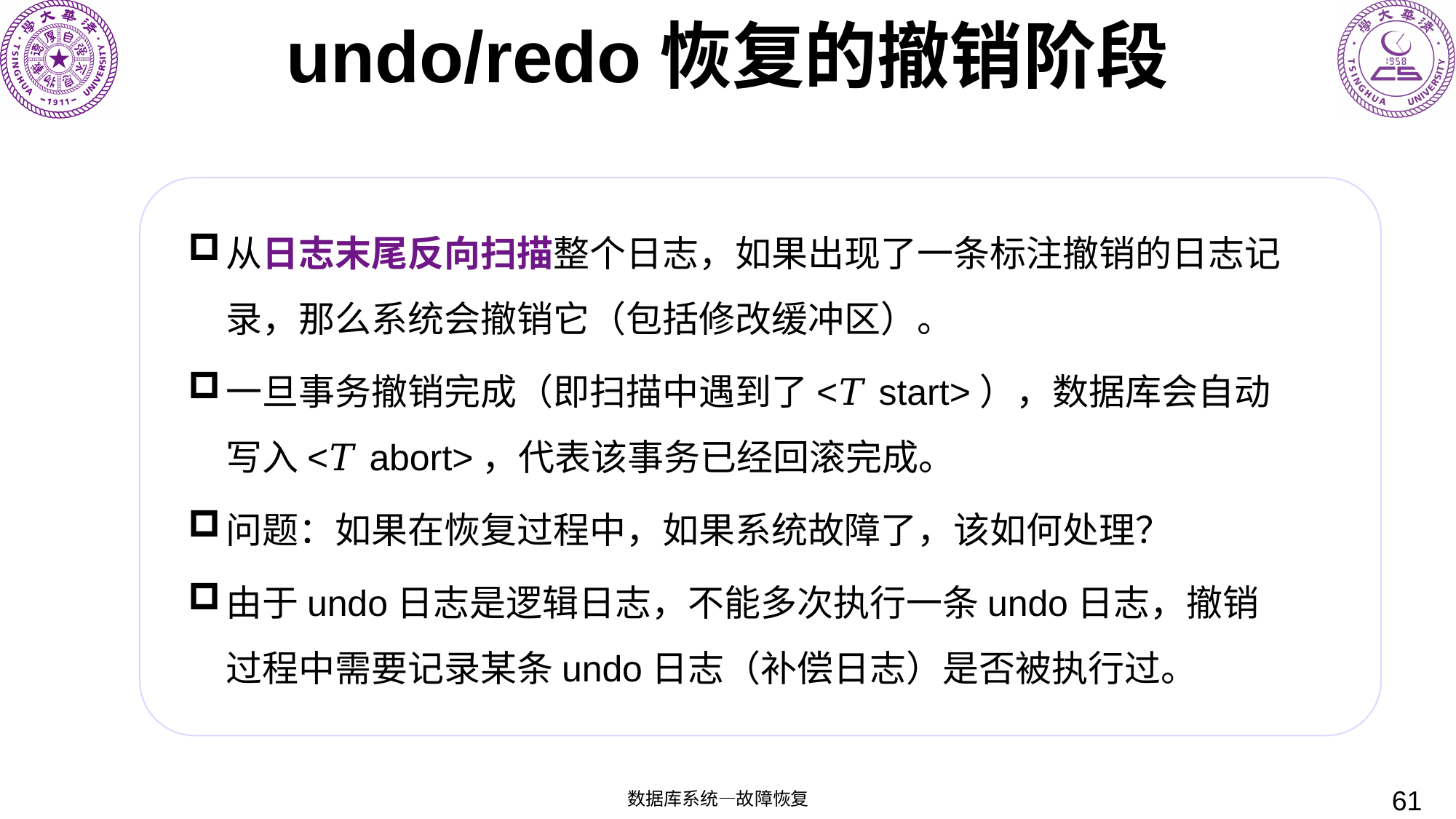

# undo/redo恢复的撤销阶段

从日志末尾反向扫描整个日志，如果出现了一条标注撤销的日志记录，那么系统会撤销它（包括修改缓冲区）。
一旦事务撤销完成（即扫描中遇到了<𝑇 start>），数据库会自动写入<𝑇 abort>，代表该事务已经回滚完成。
问题：如果在恢复过程中，如果系统故障了，该如何处理？
由于undo日志是逻辑日志，不能多次执行一条undo日志，撤销过程中需要记录某条undo日志（补偿日志）是否被执行过。
61
数据库系统—故障恢复